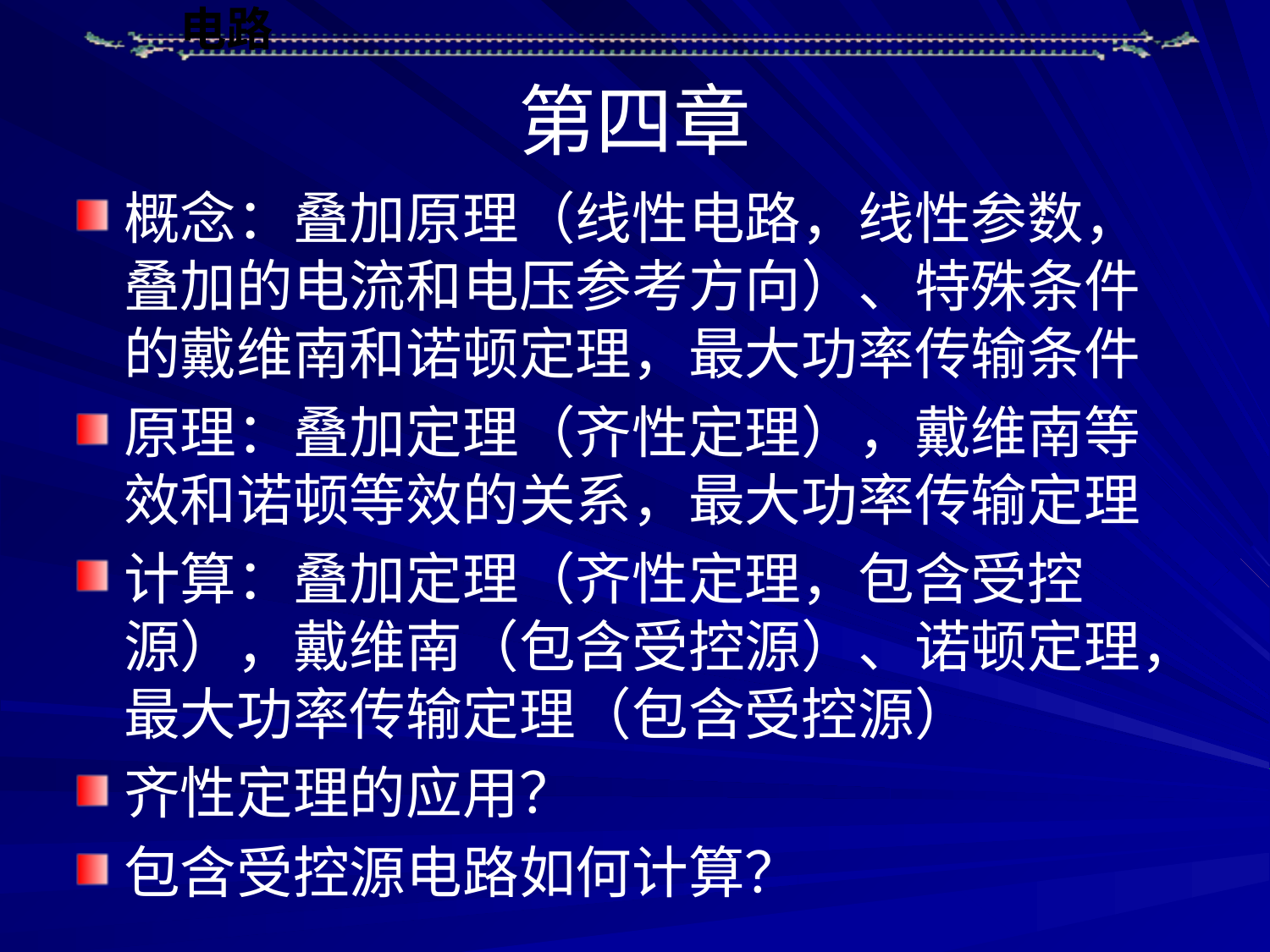

# 第四章
概念：叠加原理（线性电路，线性参数，叠加的电流和电压参考方向）、特殊条件的戴维南和诺顿定理，最大功率传输条件
原理：叠加定理（齐性定理），戴维南等效和诺顿等效的关系，最大功率传输定理
计算：叠加定理（齐性定理，包含受控源），戴维南（包含受控源）、诺顿定理，最大功率传输定理（包含受控源）
齐性定理的应用？
包含受控源电路如何计算？